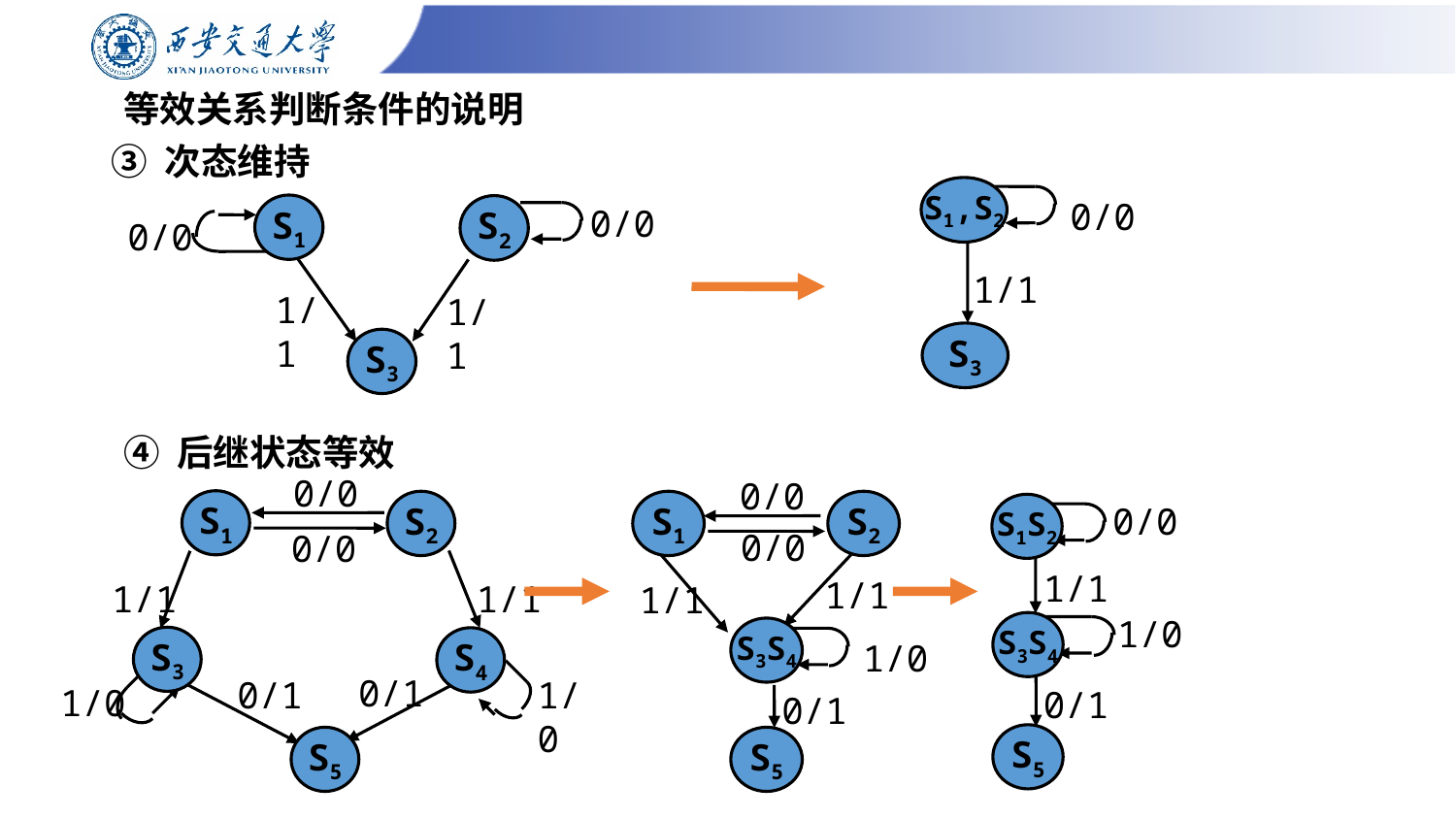

# 等效关系判断条件的说明
③ 次态维持
S1,S2

0/0

0/0
S1
S2
0/0

1/1

1/1

1/1

S3
S3
④ 后继状态等效
0/0

0/0

S1
S2
S1
S2
0/0

S1S2
0/0

0/0

1/1

1/1

1/1

1/1

1/1

1/0

S3S4
S3S4
S3
S4

1/0
0/1

0/1

1/0

1/0

0/1

0/1

S5
S5
S5